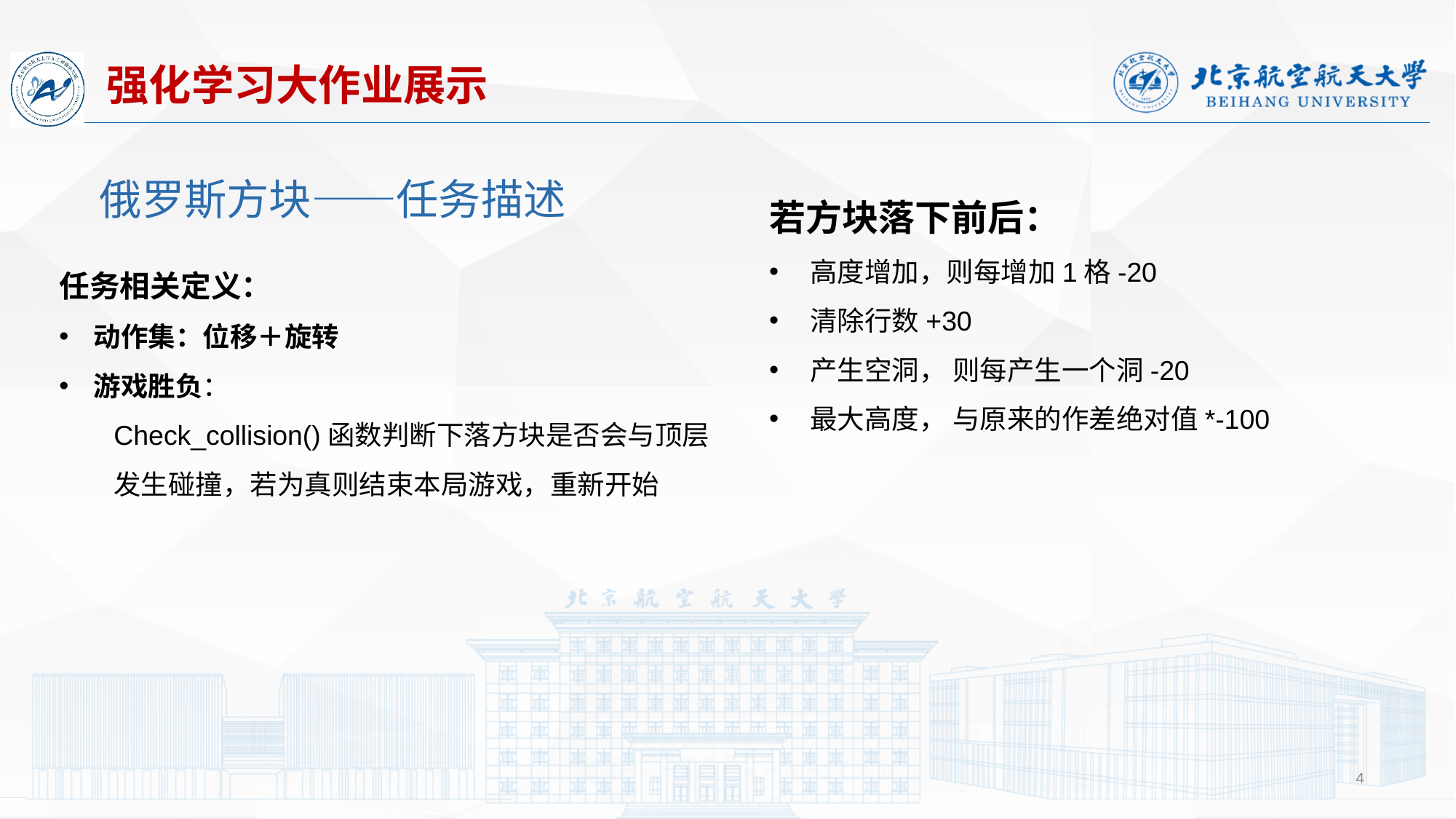

强化学习大作业展示
俄罗斯方块——任务描述
若方块落下前后：
高度增加，则每增加1格-20
清除行数+30
产生空洞， 则每产生一个洞-20
最大高度， 与原来的作差绝对值*-100

任务相关定义：
动作集：位移＋旋转
游戏胜负：
Check_collision()函数判断下落方块是否会与顶层发生碰撞，若为真则结束本局游戏，重新开始
4